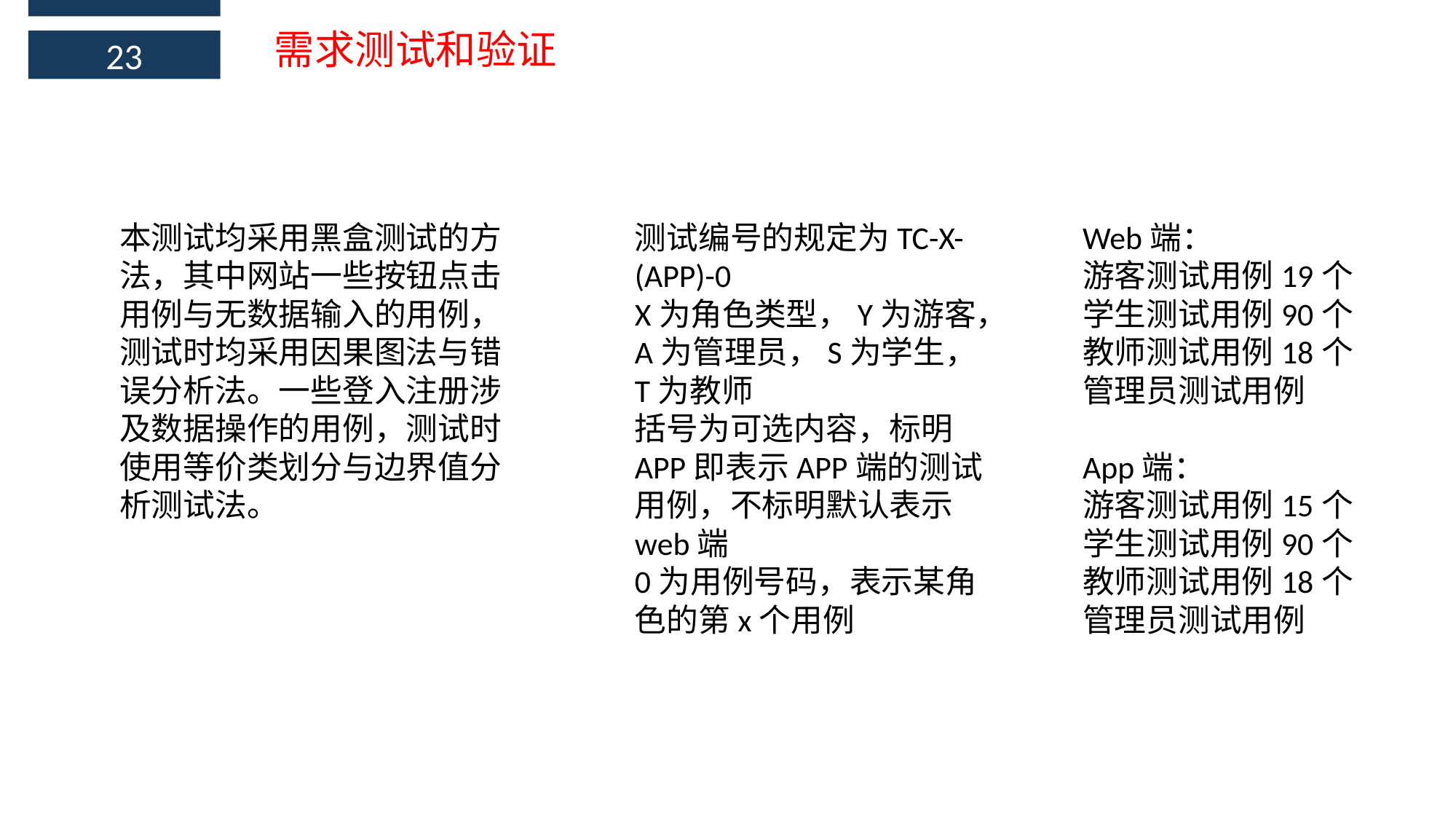

需求测试和验证
23
本测试均采用黑盒测试的方法，其中网站一些按钮点击用例与无数据输入的用例，测试时均采用因果图法与错误分析法。一些登入注册涉及数据操作的用例，测试时使用等价类划分与边界值分析测试法。

测试编号的规定为TC-X-(APP)-0
X为角色类型，Y为游客，A为管理员，S为学生，T为教师
括号为可选内容，标明APP即表示APP端的测试用例，不标明默认表示web端
0为用例号码，表示某角色的第x个用例
Web端：
游客测试用例19个
学生测试用例90个
教师测试用例18个
管理员测试用例

App端：
游客测试用例15个
学生测试用例90个
教师测试用例18个
管理员测试用例